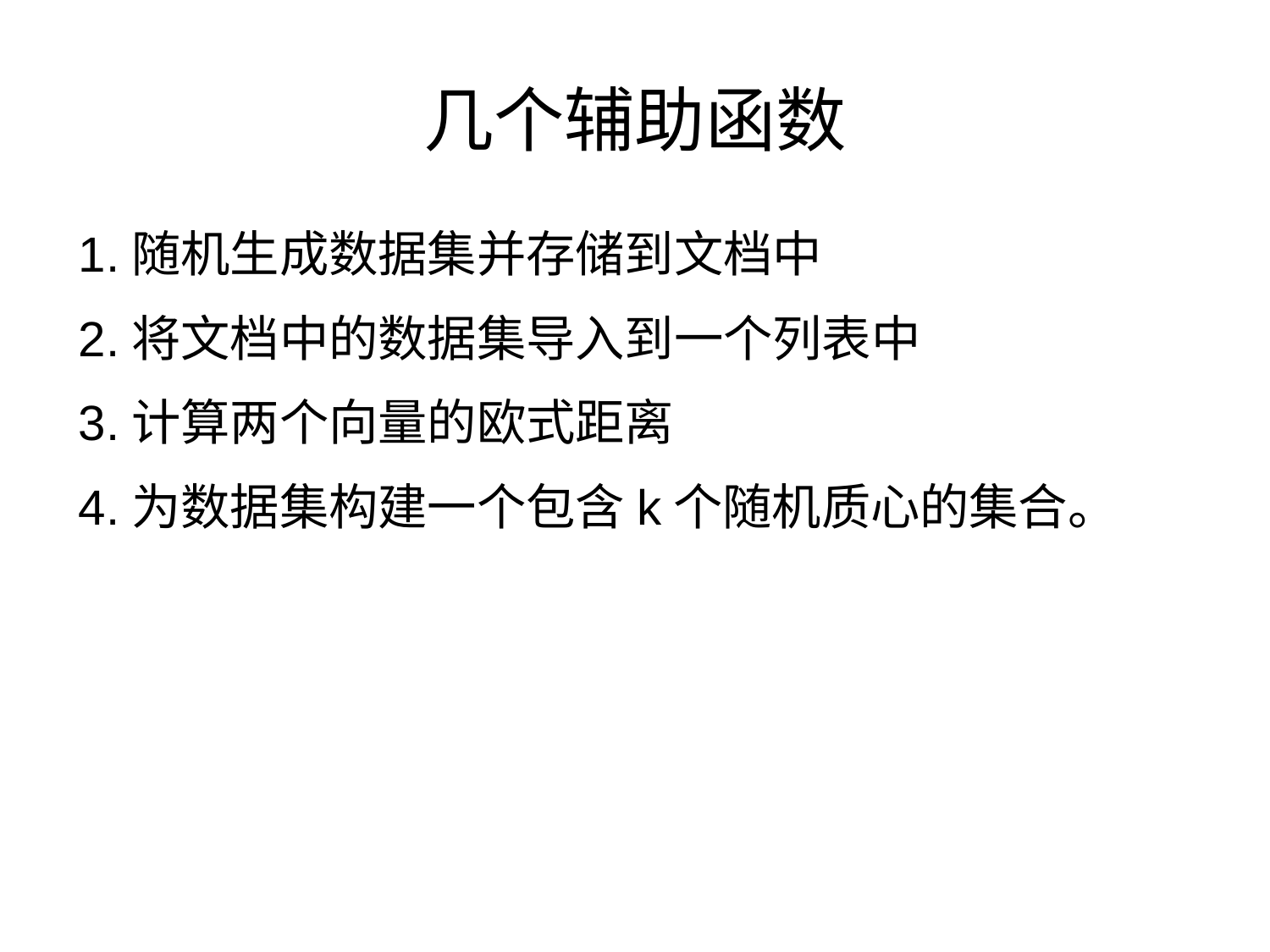

# 几个辅助函数
1.随机生成数据集并存储到文档中
2.将文档中的数据集导入到一个列表中
3.计算两个向量的欧式距离
4.为数据集构建一个包含k个随机质心的集合。